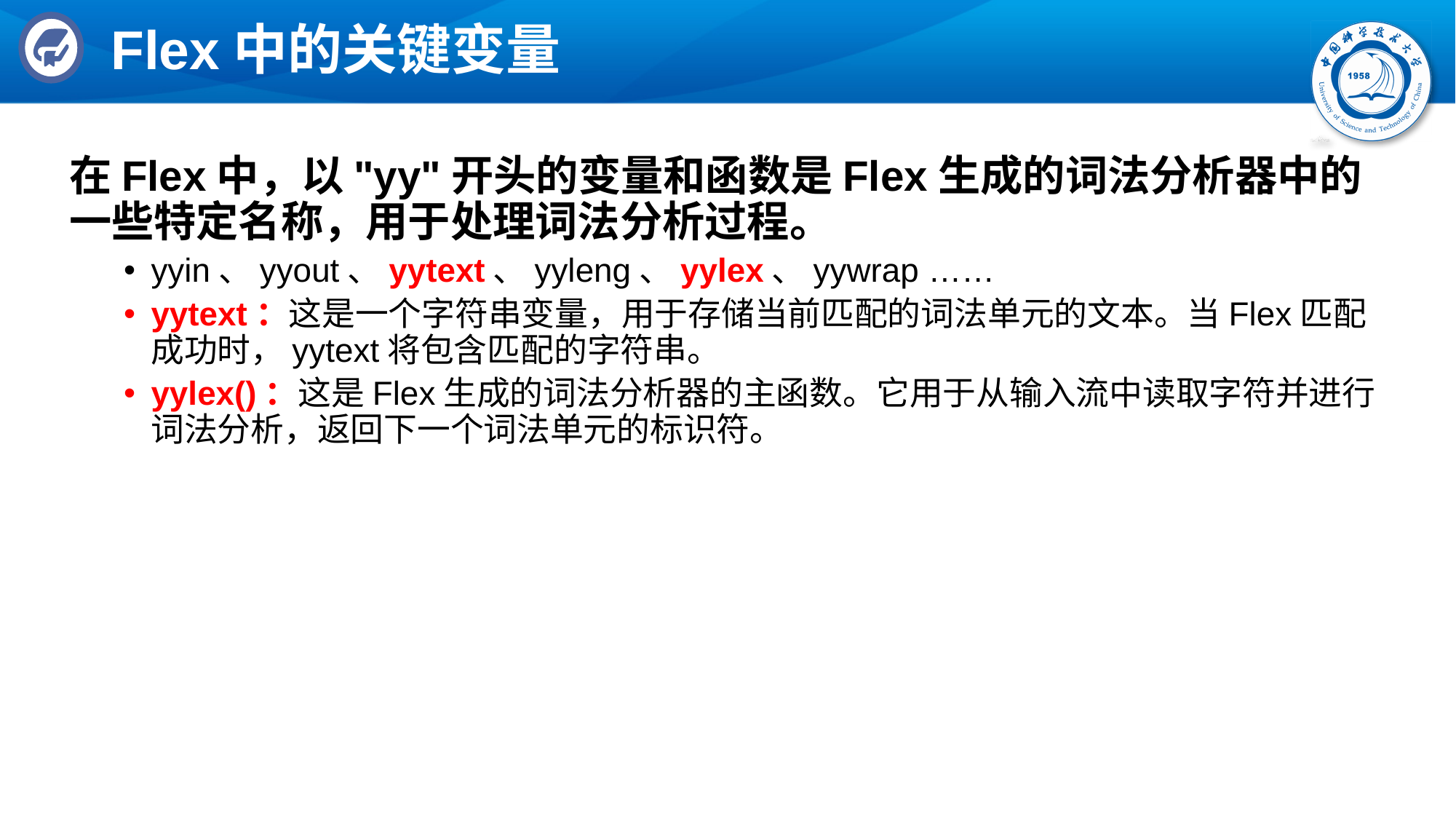

# Flex中的关键变量
在Flex中，以"yy"开头的变量和函数是Flex生成的词法分析器中的一些特定名称，用于处理词法分析过程。
yyin、yyout、yytext、yyleng、yylex、yywrap ……
yytext：这是一个字符串变量，用于存储当前匹配的词法单元的文本。当Flex匹配成功时，yytext将包含匹配的字符串。
yylex()：这是Flex生成的词法分析器的主函数。它用于从输入流中读取字符并进行词法分析，返回下一个词法单元的标识符。